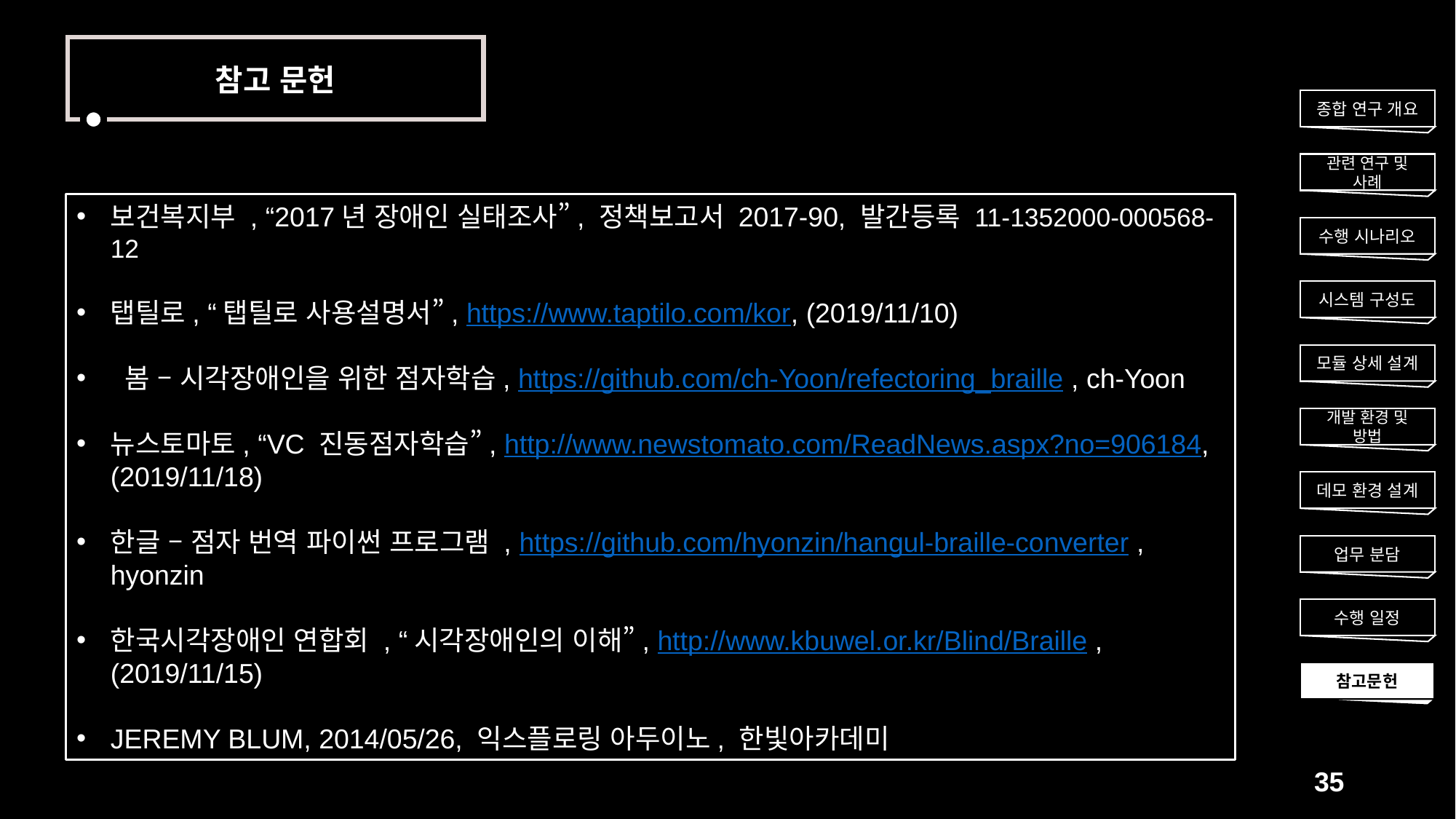

참고 문헌
종합 연구 개요

관련 연구 및 사례

보건복지부 , “2017년 장애인 실태조사”, 정책보고서 2017-90, 발간등록 11-1352000-000568-12

탭틸로, “탭틸로 사용설명서”, https://www.taptilo.com/kor, (2019/11/10)

 봄 – 시각장애인을 위한 점자학습, https://github.com/ch-Yoon/refectoring_braille , ch-Yoon

뉴스토마토, “VC 진동점자학습”, http://www.newstomato.com/ReadNews.aspx?no=906184, (2019/11/18)

한글 – 점자 번역 파이썬 프로그램 , https://github.com/hyonzin/hangul-braille-converter , hyonzin

한국시각장애인 연합회 , “시각장애인의 이해”, http://www.kbuwel.or.kr/Blind/Braille , (2019/11/15)

JEREMY BLUM, 2014/05/26, 익스플로링 아두이노, 한빛아카데미
수행 시나리오

시스템 구성도

모듈 상세 설계

개발 환경 및 방법

데모 환경 설계

업무 분담

수행 일정

참고문헌

35